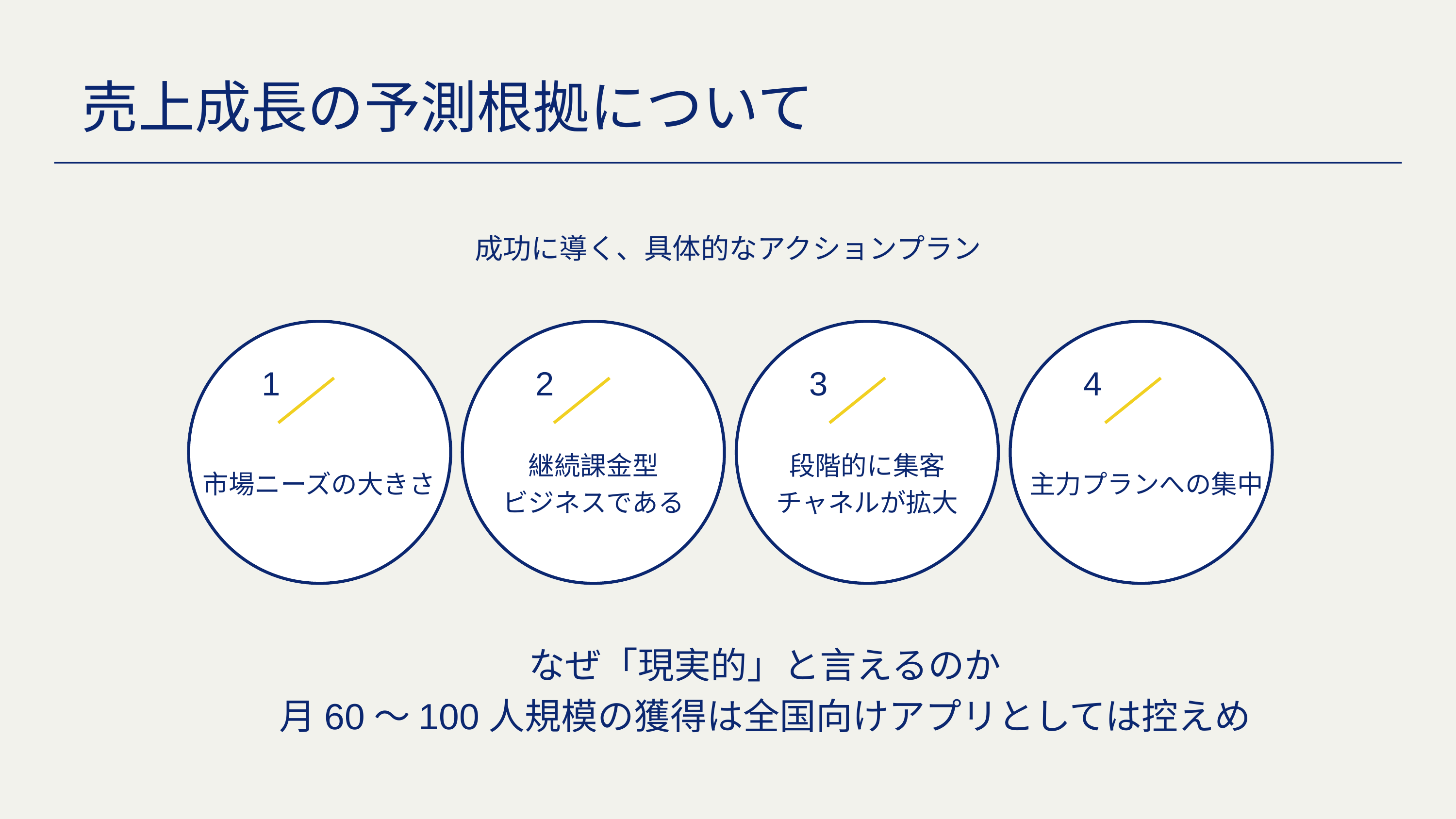

売上成長の予測根拠について

成功に導く、具体的なアクションプラン

1
2
3
4

継続課金型
ビジネスである
段階的に集客
チャネルが拡大
市場ニーズの大きさ
主力プランへの集中
なぜ「現実的」と言えるのか
月60～100人規模の獲得は全国向けアプリとしては控えめ